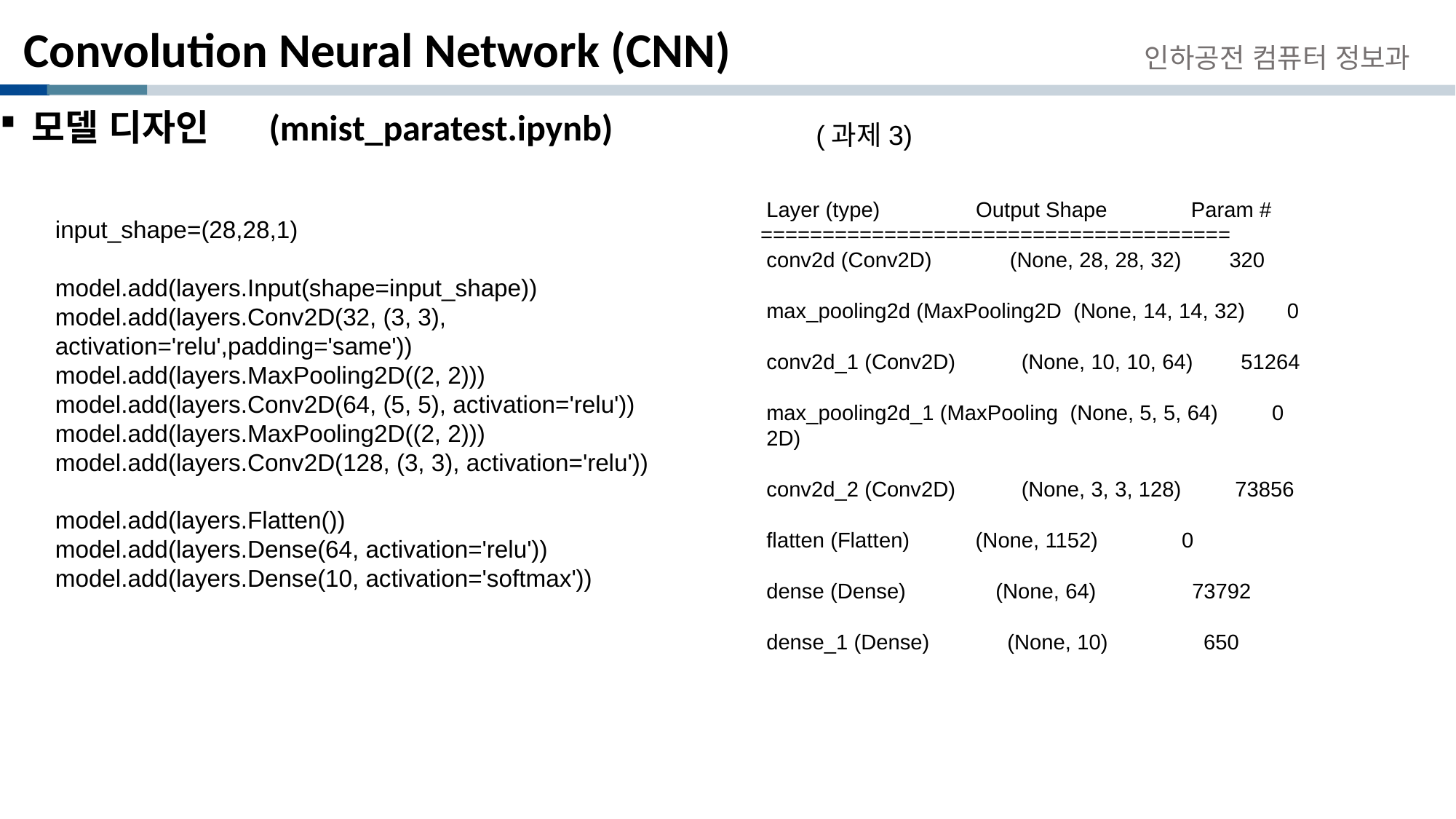

# Convolution Neural Network (CNN)
인하공전 컴퓨터 정보과
모델 디자인     (mnist_paratest.ipynb)
(과제3)
 Layer (type)                Output Shape              Param #
======================================
 conv2d (Conv2D)             (None, 28, 28, 32)        320

 max_pooling2d (MaxPooling2D  (None, 14, 14, 32)       0

 conv2d_1 (Conv2D)           (None, 10, 10, 64)        51264

 max_pooling2d_1 (MaxPooling  (None, 5, 5, 64)         0
 2D)

 conv2d_2 (Conv2D)           (None, 3, 3, 128)         73856

 flatten (Flatten)           (None, 1152)              0

 dense (Dense)               (None, 64)                73792

 dense_1 (Dense)             (None, 10)                650
input_shape=(28,28,1)

model.add(layers.Input(shape=input_shape))
model.add(layers.Conv2D(32, (3, 3), activation='relu',padding='same'))
model.add(layers.MaxPooling2D((2, 2)))
model.add(layers.Conv2D(64, (5, 5), activation='relu'))
model.add(layers.MaxPooling2D((2, 2)))
model.add(layers.Conv2D(128, (3, 3), activation='relu'))

model.add(layers.Flatten())
model.add(layers.Dense(64, activation='relu'))
model.add(layers.Dense(10, activation='softmax'))